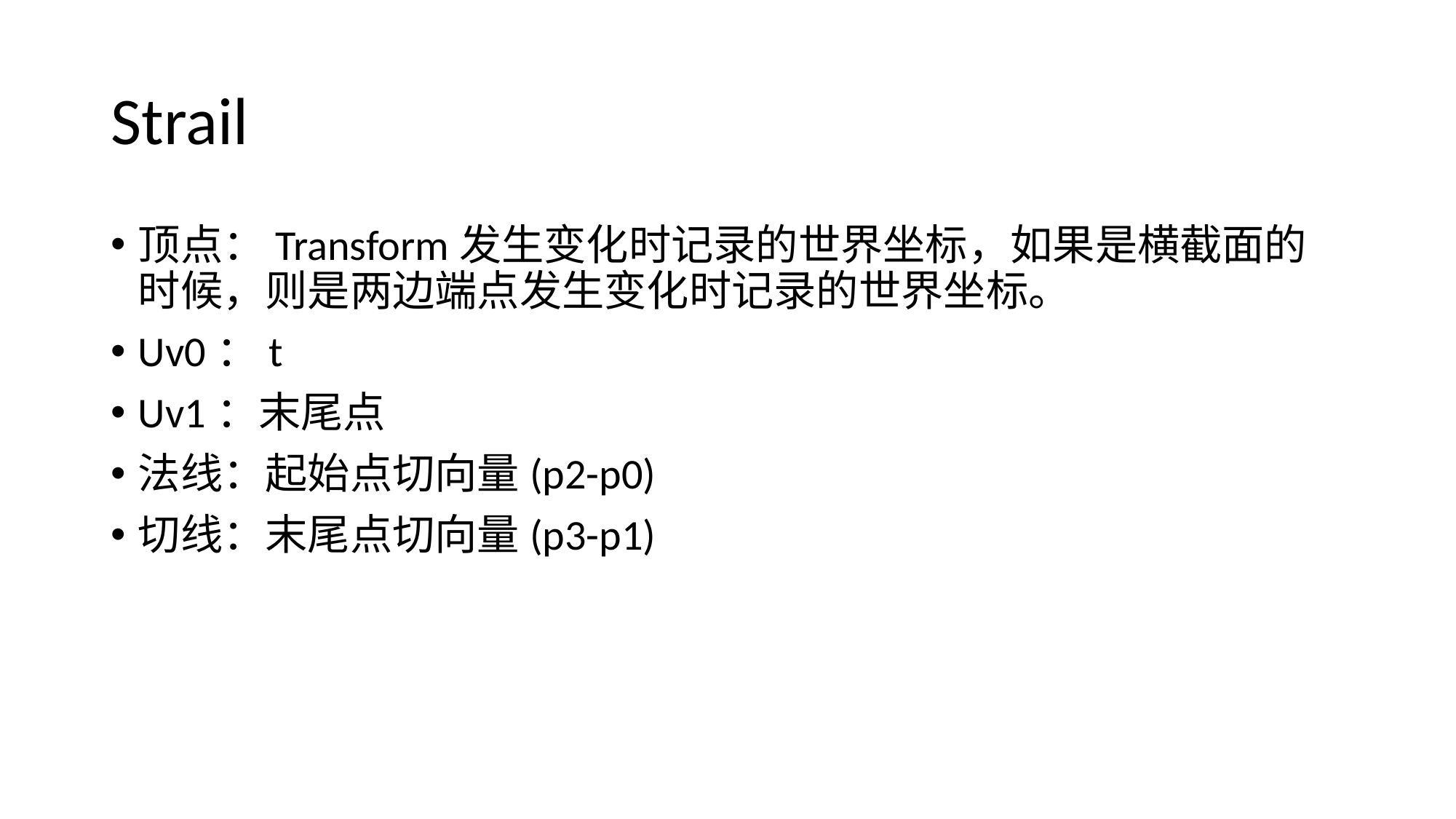

# Strail
顶点：Transform发生变化时记录的世界坐标，如果是横截面的时候，则是两边端点发生变化时记录的世界坐标。
Uv0：t
Uv1：末尾点
法线：起始点切向量(p2-p0)
切线：末尾点切向量(p3-p1)